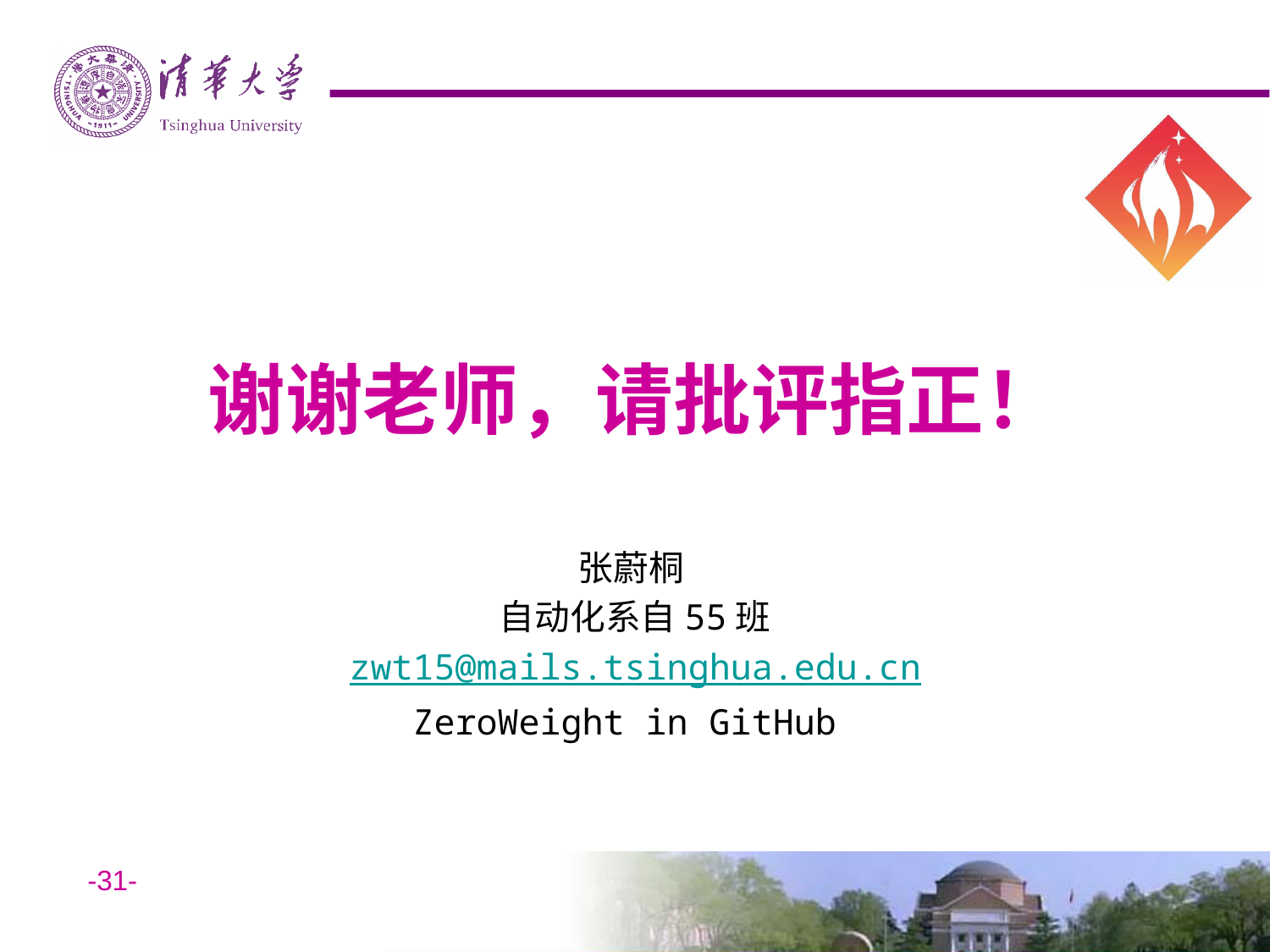

# 谢谢老师，请批评指正！
张蔚桐
自动化系自55班
zwt15@mails.tsinghua.edu.cn
ZeroWeight in GitHub